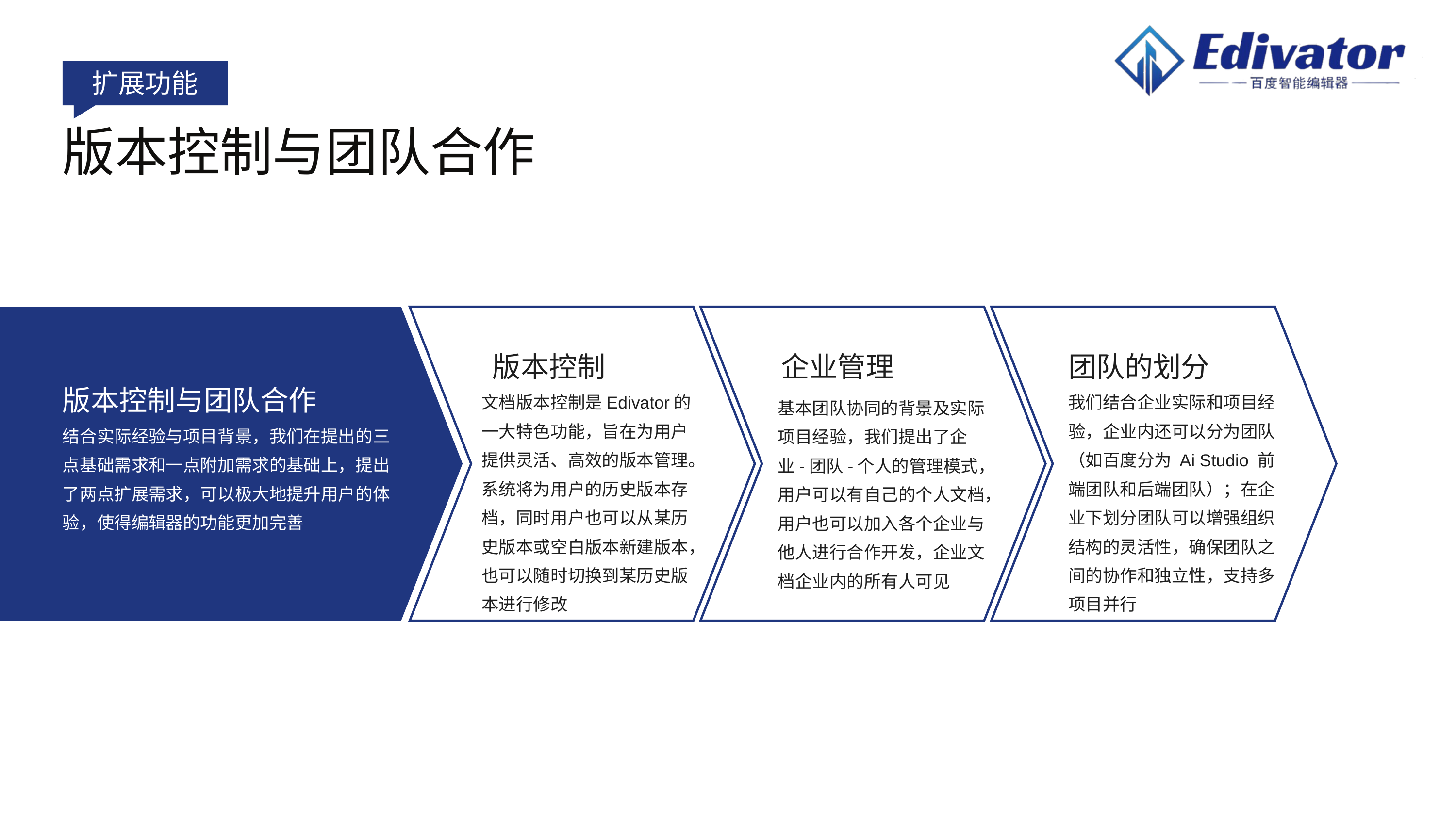

扩展功能
版本控制与团队合作

版本控制
企业管理
团队的划分
版本控制与团队合作
文档版本控制是Edivator的一大特色功能，旨在为用户提供灵活、高效的版本管理。系统将为用户的历史版本存档，同时用户也可以从某历史版本或空白版本新建版本，也可以随时切换到某历史版本进行修改
我们结合企业实际和项目经验，企业内还可以分为团队（如百度分为 Ai Studio 前端团队和后端团队）；在企业下划分团队可以增强组织结构的灵活性，确保团队之间的协作和独立性，支持多项目并行
基本团队协同的背景及实际项目经验，我们提出了企业-团队-个人的管理模式，用户可以有自己的个人文档，用户也可以加入各个企业与他人进行合作开发，企业文档企业内的所有人可见
结合实际经验与项目背景，我们在提出的三点基础需求和一点附加需求的基础上，提出了两点扩展需求，可以极大地提升用户的体验，使得编辑器的功能更加完善